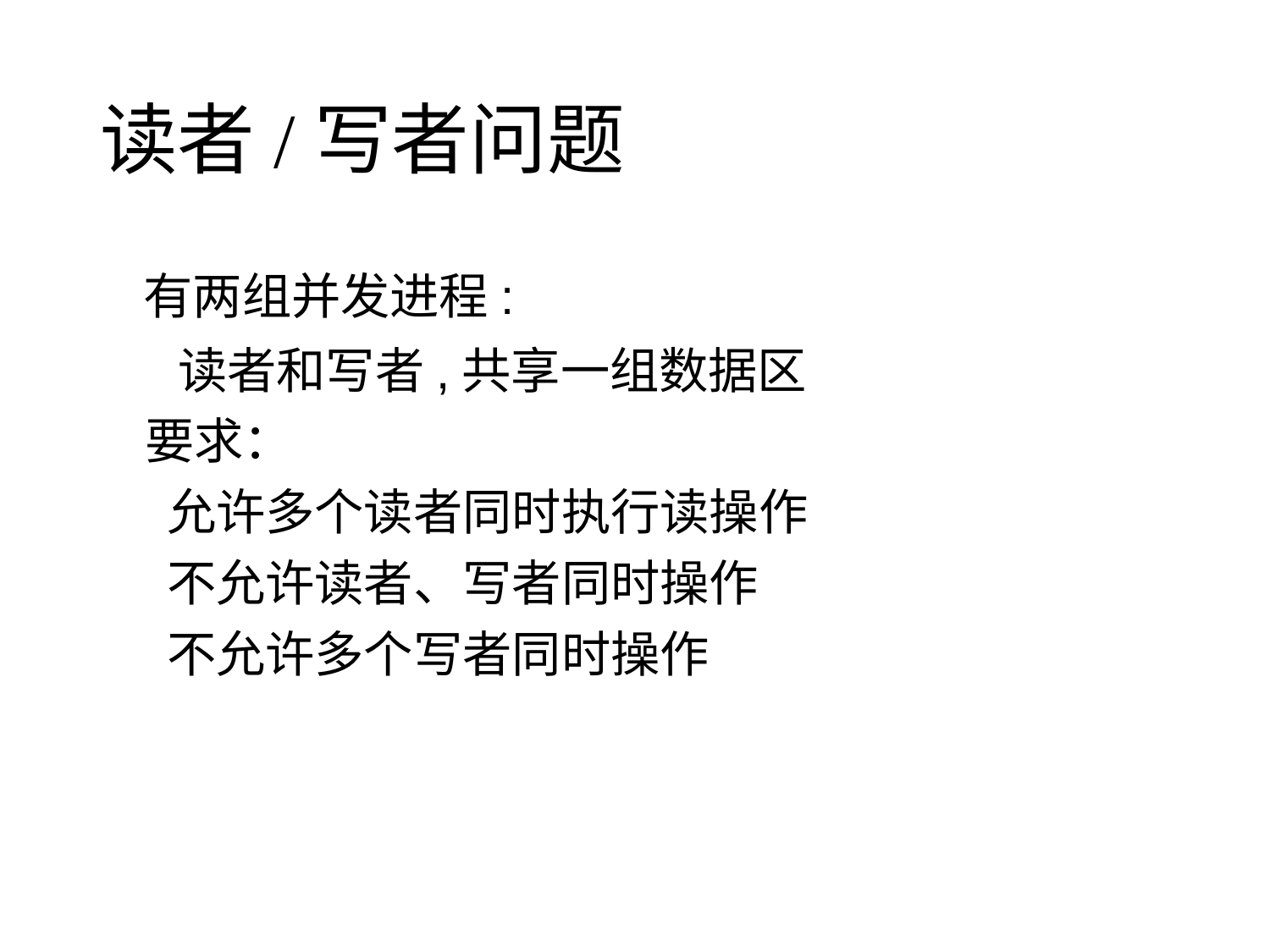

# 读者/写者问题
  有两组并发进程:
      读者和写者,共享一组数据区
   要求：
     允许多个读者同时执行读操作
     不允许读者、写者同时操作
     不允许多个写者同时操作